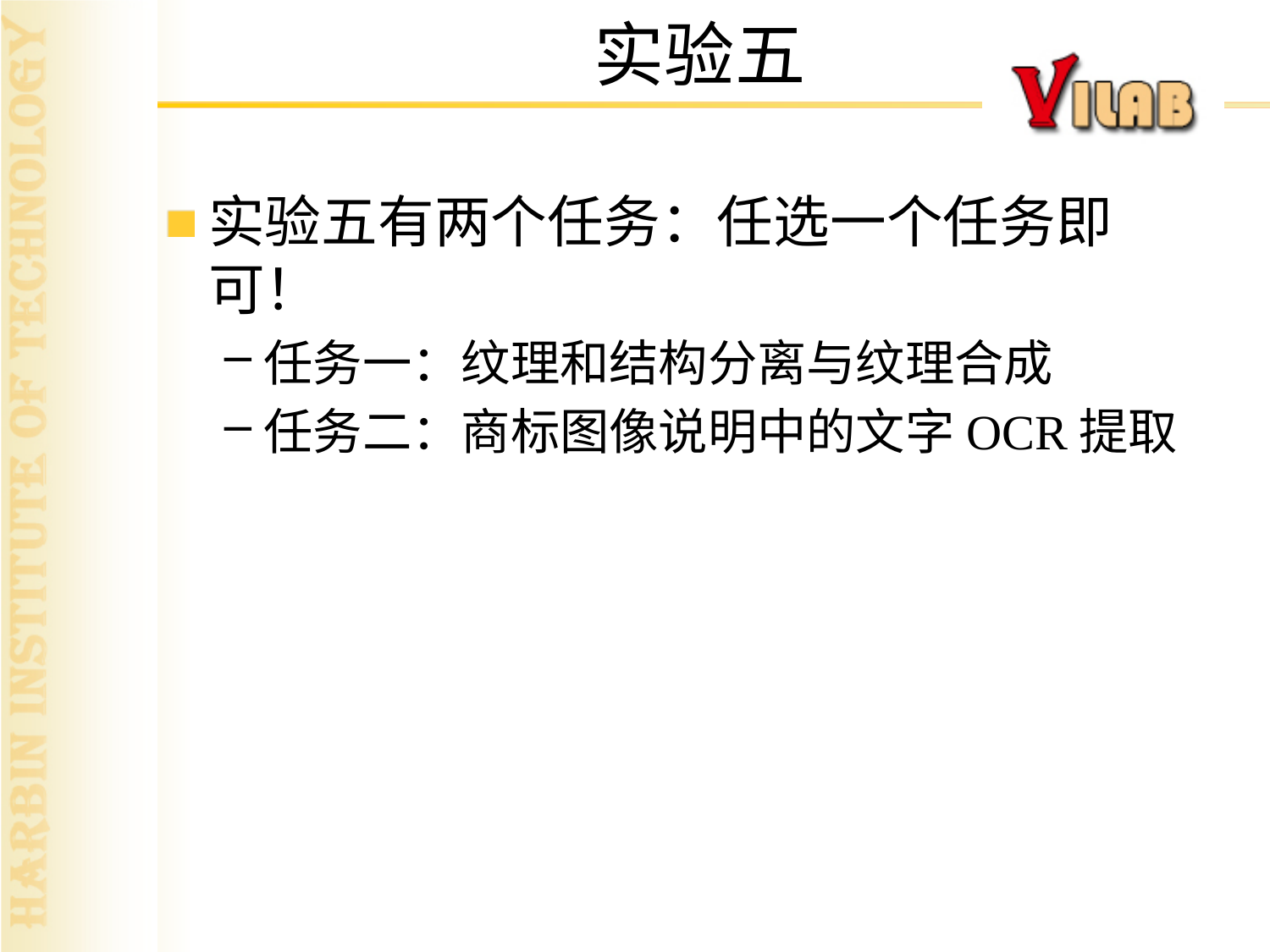

# 实验五
实验五有两个任务：任选一个任务即可！
任务一：纹理和结构分离与纹理合成
任务二：商标图像说明中的文字OCR提取